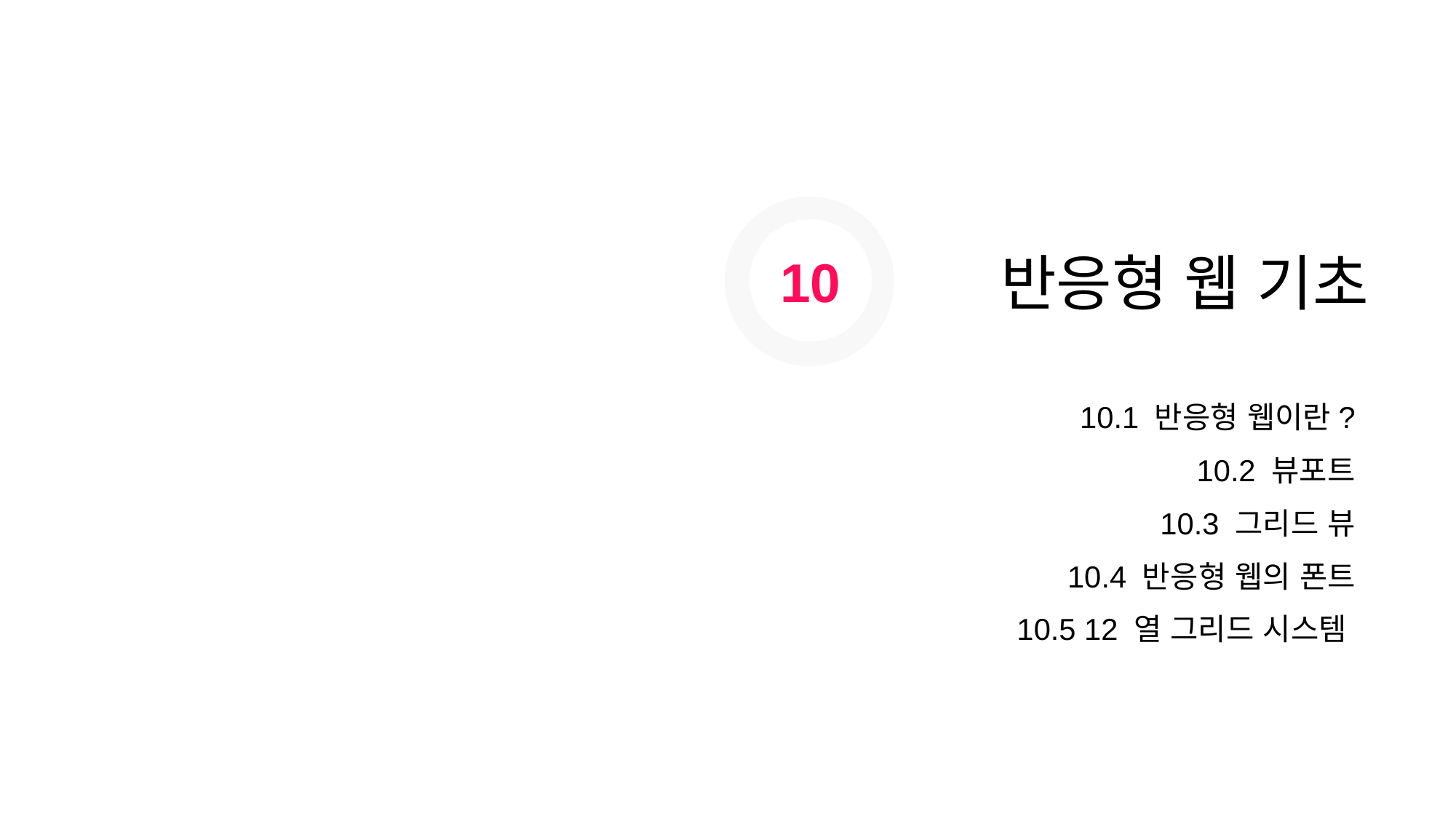

10
반응형 웹 기초
10.1 반응형 웹이란?
10.2 뷰포트
10.3 그리드 뷰
10.4 반응형 웹의 폰트
10.5 12 열 그리드 시스템